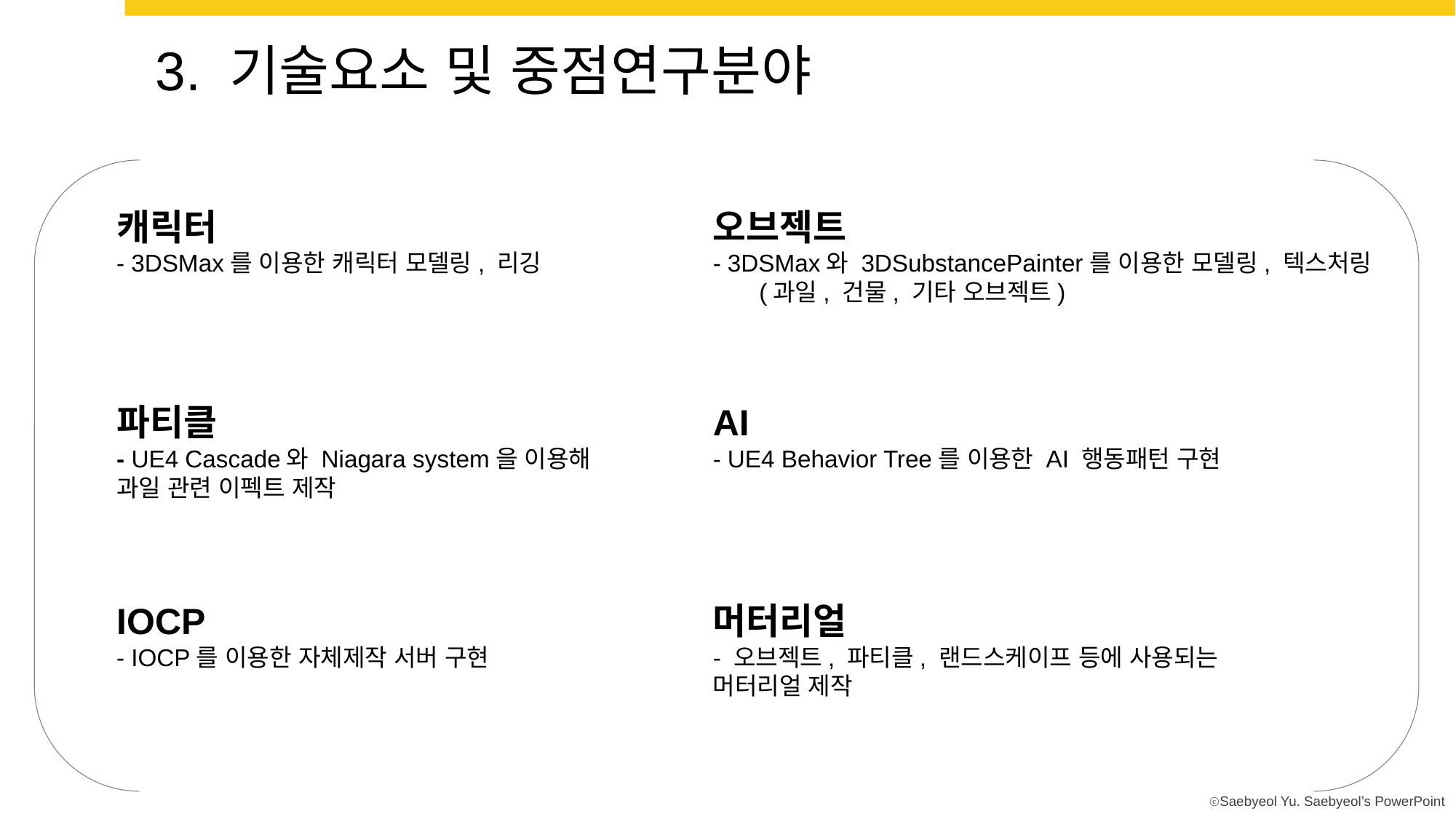

3. 기술요소 및 중점연구분야

오브젝트
- 3DSMax와 3DSubstancePainter를 이용한 모델링, 텍스처링        (과일, 건물, 기타 오브젝트)

캐릭터
- 3DSMax를 이용한 캐릭터 모델링, 리깅

파티클
- UE4 Cascade와 Niagara system을 이용해    과일 관련 이펙트 제작
AI
- UE4 Behavior Tree를 이용한 AI 행동패턴 구현
IOCP
- IOCP를 이용한 자체제작 서버 구현
머터리얼
- 오브젝트, 파티클, 랜드스케이프 등에 사용되는 머터리얼 제작